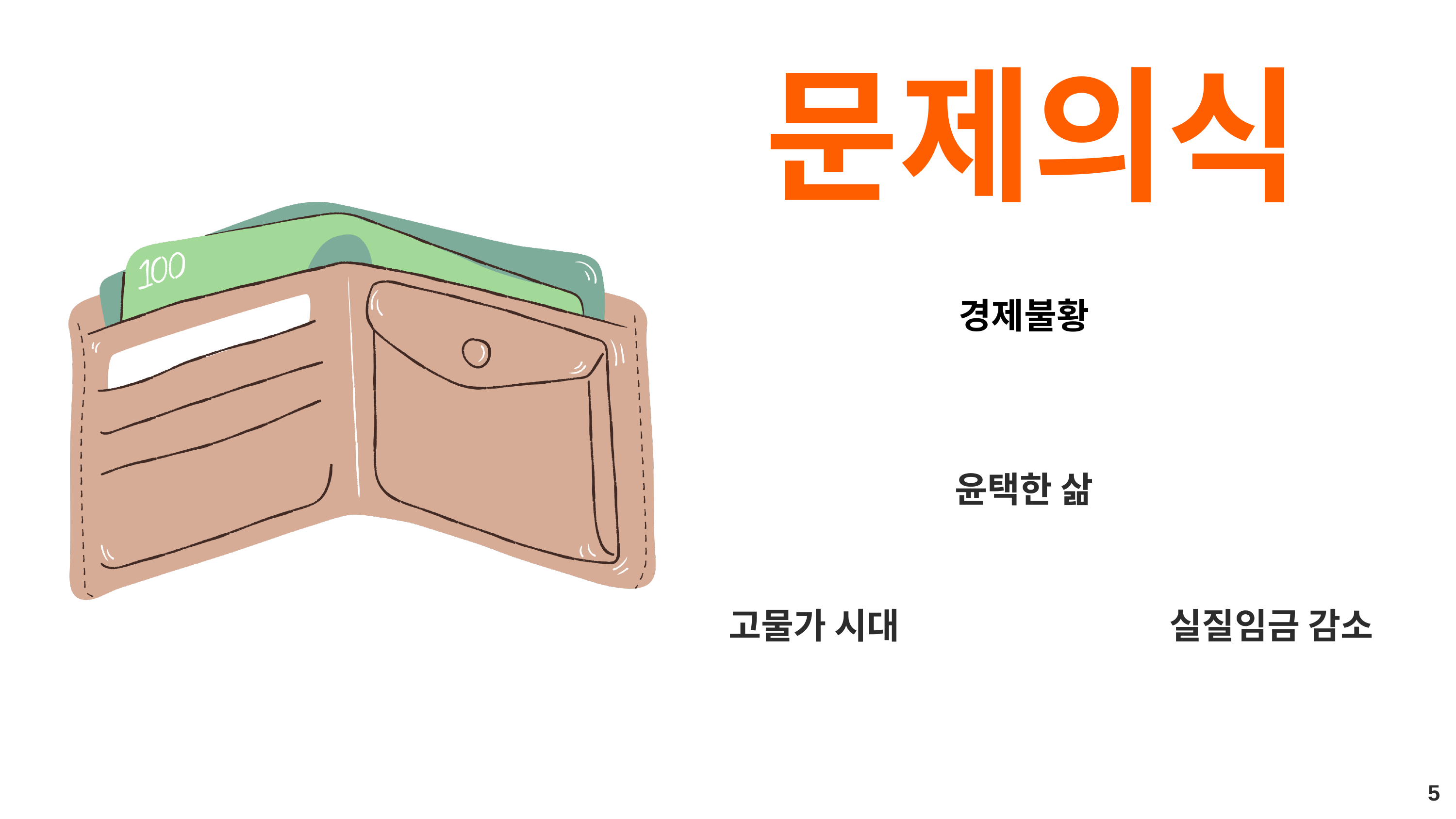

문제의식

경제불황
윤택한 삶
고물가 시대
실질임금 감소
5